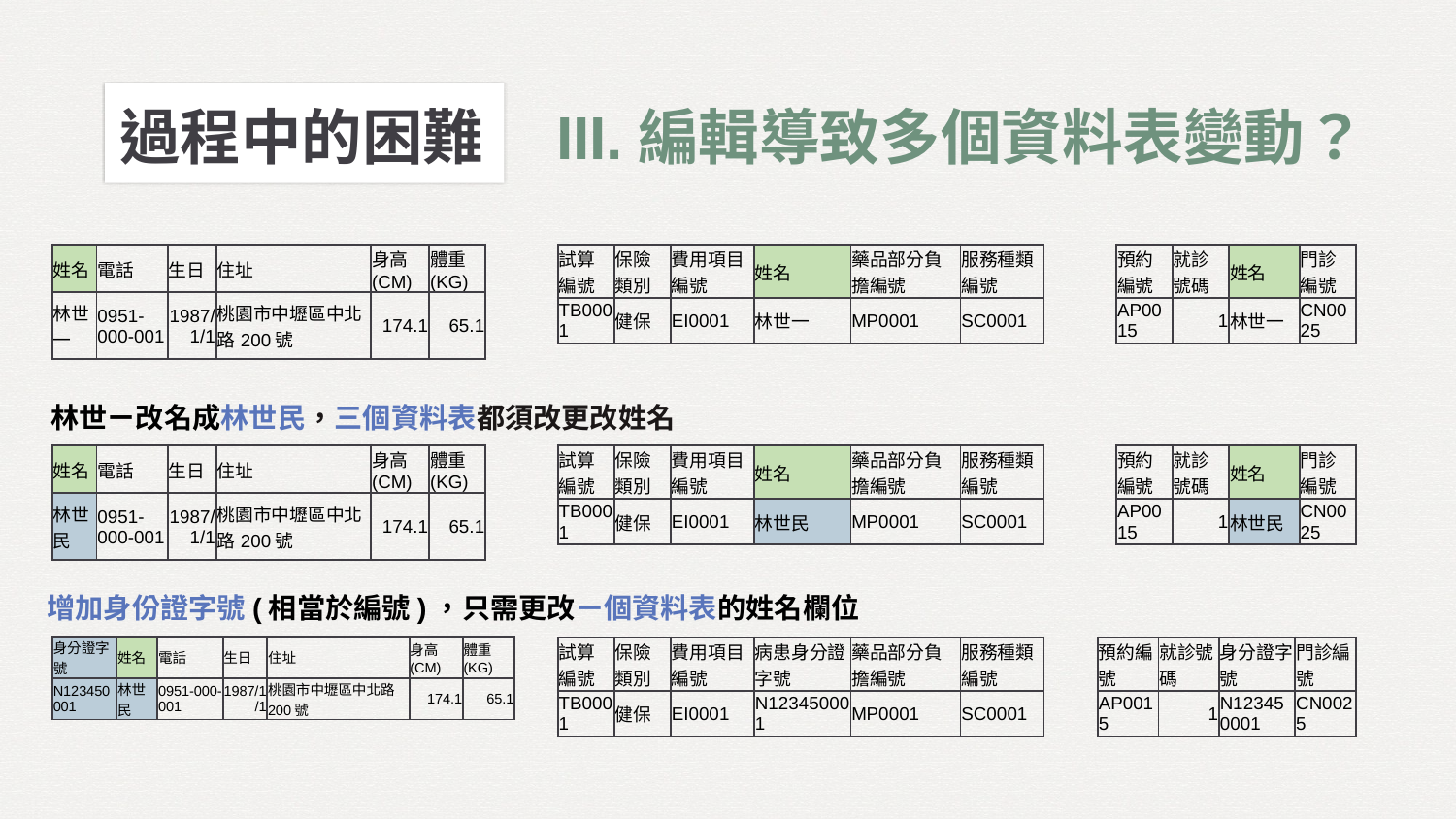

過程中的困難	III.編輯導致多個資料表變動？
| 姓名 | 電話 | 生日 | 住址 | 身高(CM) | 體重(KG) |
| --- | --- | --- | --- | --- | --- |
| 林世一 | 0951-000-001 | 1987/1/1 | 桃園市中壢區中北路200號 | 174.1 | 65.1 |
| 試算編號 | 保險類別 | 費用項目編號 | 姓名 | 藥品部分負擔編號 | 服務種類編號 |
| --- | --- | --- | --- | --- | --- |
| TB0001 | 健保 | EI0001 | 林世一 | MP0001 | SC0001 |
| 預約編號 | 就診號碼 | 姓名 | 門診編號 |
| --- | --- | --- | --- |
| AP0015 | 1 | 林世一 | CN0025 |
林世ㄧ改名成林世民，三個資料表都須改更改姓名
| 姓名 | 電話 | 生日 | 住址 | 身高(CM) | 體重(KG) |
| --- | --- | --- | --- | --- | --- |
| 林世民 | 0951-000-001 | 1987/1/1 | 桃園市中壢區中北路200號 | 174.1 | 65.1 |
| 試算編號 | 保險類別 | 費用項目編號 | 姓名 | 藥品部分負擔編號 | 服務種類編號 |
| --- | --- | --- | --- | --- | --- |
| TB0001 | 健保 | EI0001 | 林世民 | MP0001 | SC0001 |
| 預約編號 | 就診號碼 | 姓名 | 門診編號 |
| --- | --- | --- | --- |
| AP0015 | 1 | 林世民 | CN0025 |
增加身份證字號(相當於編號)，只需更改ㄧ個資料表的姓名欄位
| 身分證字號 | 姓名 | 電話 | 生日 | 住址 | 身高(CM) | 體重(KG) |
| --- | --- | --- | --- | --- | --- | --- |
| N123450001 | 林世民 | 0951-000-001 | 1987/1/1 | 桃園市中壢區中北路200號 | 174.1 | 65.1 |
| 試算編號 | 保險類別 | 費用項目編號 | 病患身分證字號 | 藥品部分負擔編號 | 服務種類編號 |
| --- | --- | --- | --- | --- | --- |
| TB0001 | 健保 | EI0001 | N123450001 | MP0001 | SC0001 |
| 預約編號 | 就診號碼 | 身分證字號 | 門診編號 |
| --- | --- | --- | --- |
| AP0015 | 1 | N123450001 | CN0025 |